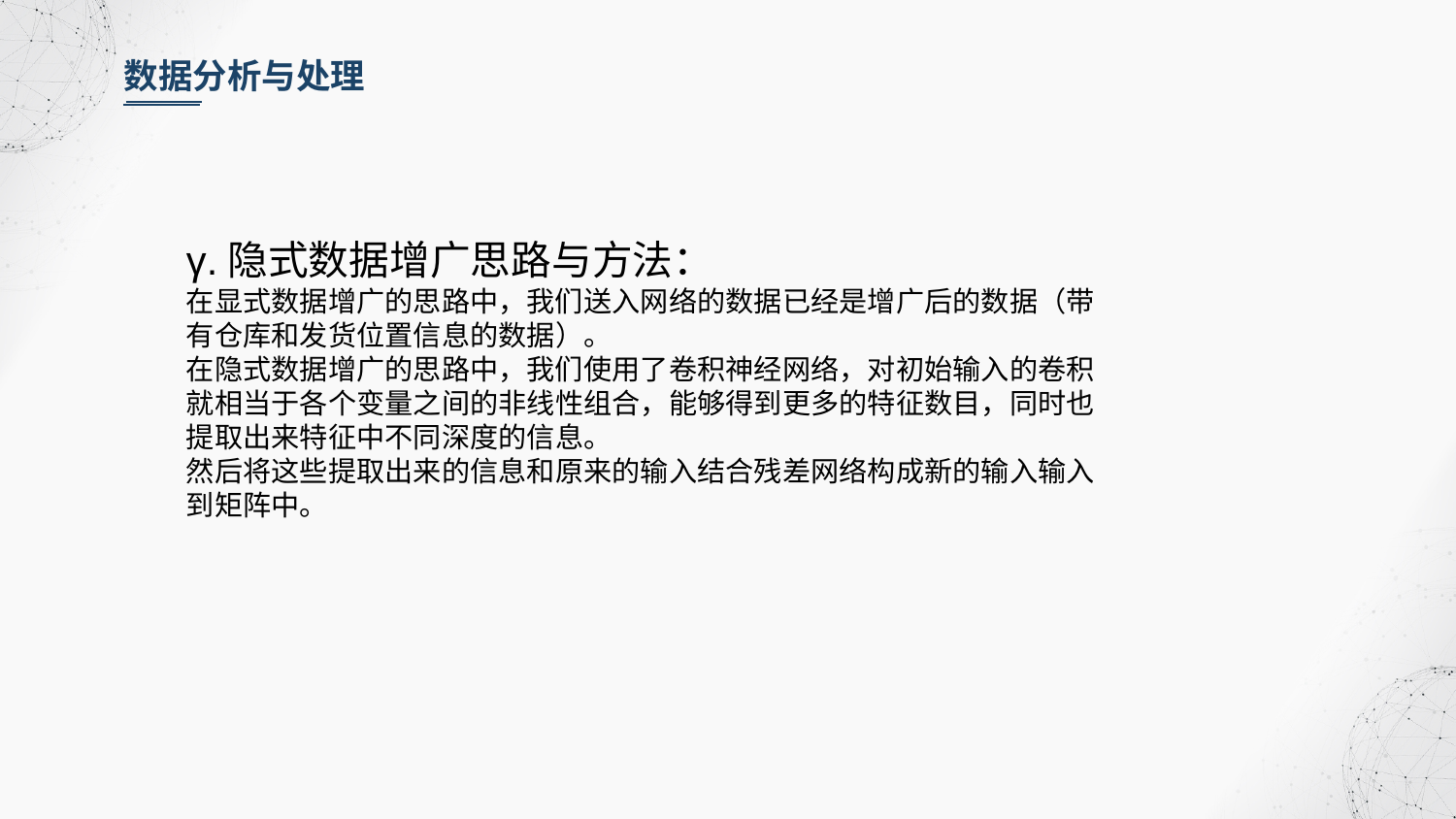

数据分析与处理
γ.隐式数据增广思路与方法：
在显式数据增广的思路中，我们送入网络的数据已经是增广后的数据（带有仓库和发货位置信息的数据）。
在隐式数据增广的思路中，我们使用了卷积神经网络，对初始输入的卷积就相当于各个变量之间的非线性组合，能够得到更多的特征数目，同时也提取出来特征中不同深度的信息。
然后将这些提取出来的信息和原来的输入结合残差网络构成新的输入输入到矩阵中。